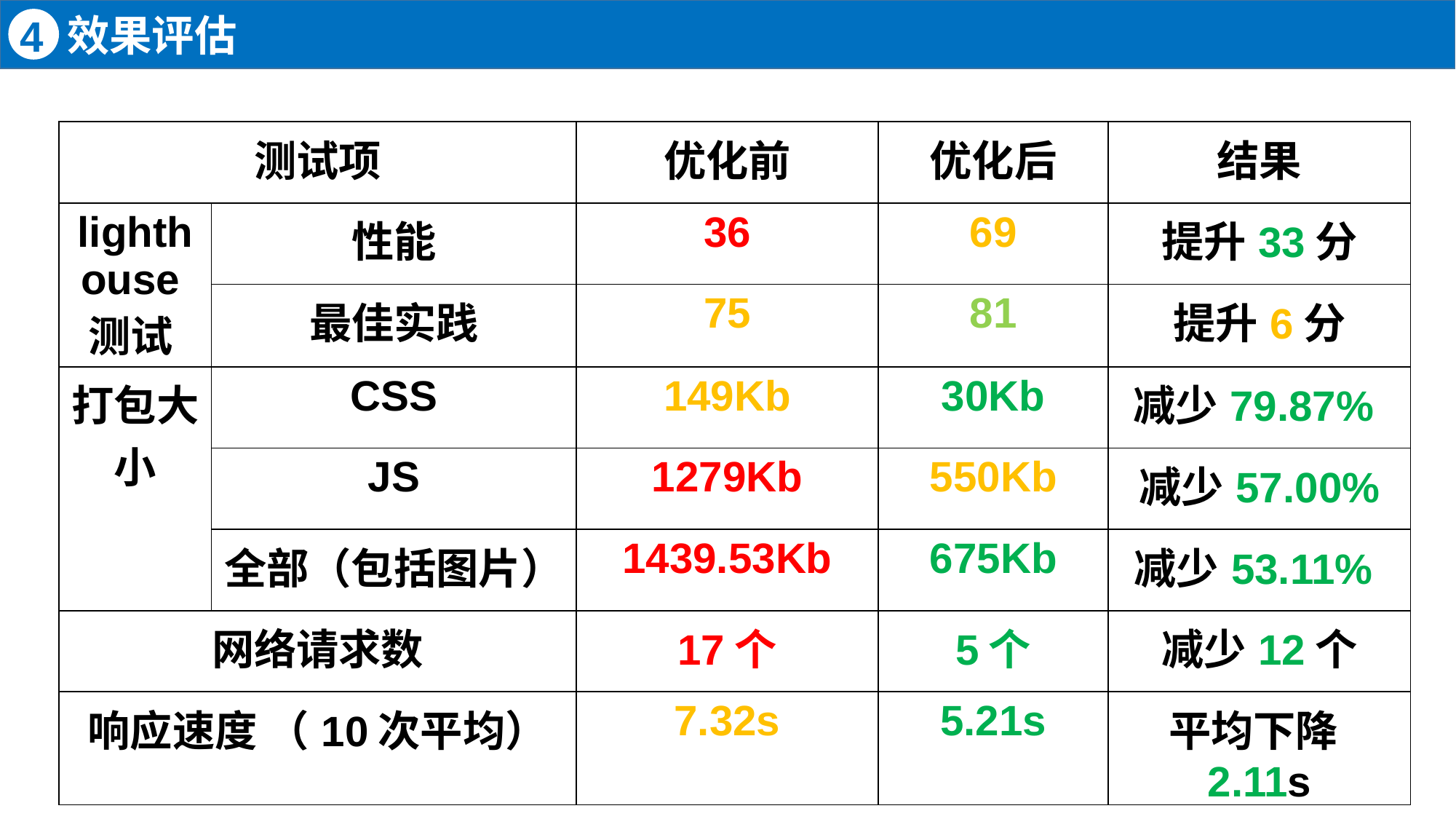

效果评估
4

| 测试项 |  | 优化前 | 优化后 | 结果 |
| --- | --- | --- | --- | --- |
| lighthouse测试 | 性能 | 36 | 69 | 提升33分 |
|  | 最佳实践 | 75 | 81 | 提升6分 |
| 打包大小 | CSS | 149Kb | 30Kb | 减少79.87% |
|  | JS | 1279Kb | 550Kb | 减少57.00% |
|  | 全部（包括图片） | 1439.53Kb | 675Kb | 减少53.11% |
| 网络请求数 |  | 17个 | 5个 | 减少12个 |
| 响应速度 （10次平均） |  | 7.32s | 5.21s | 平均下降2.11s |